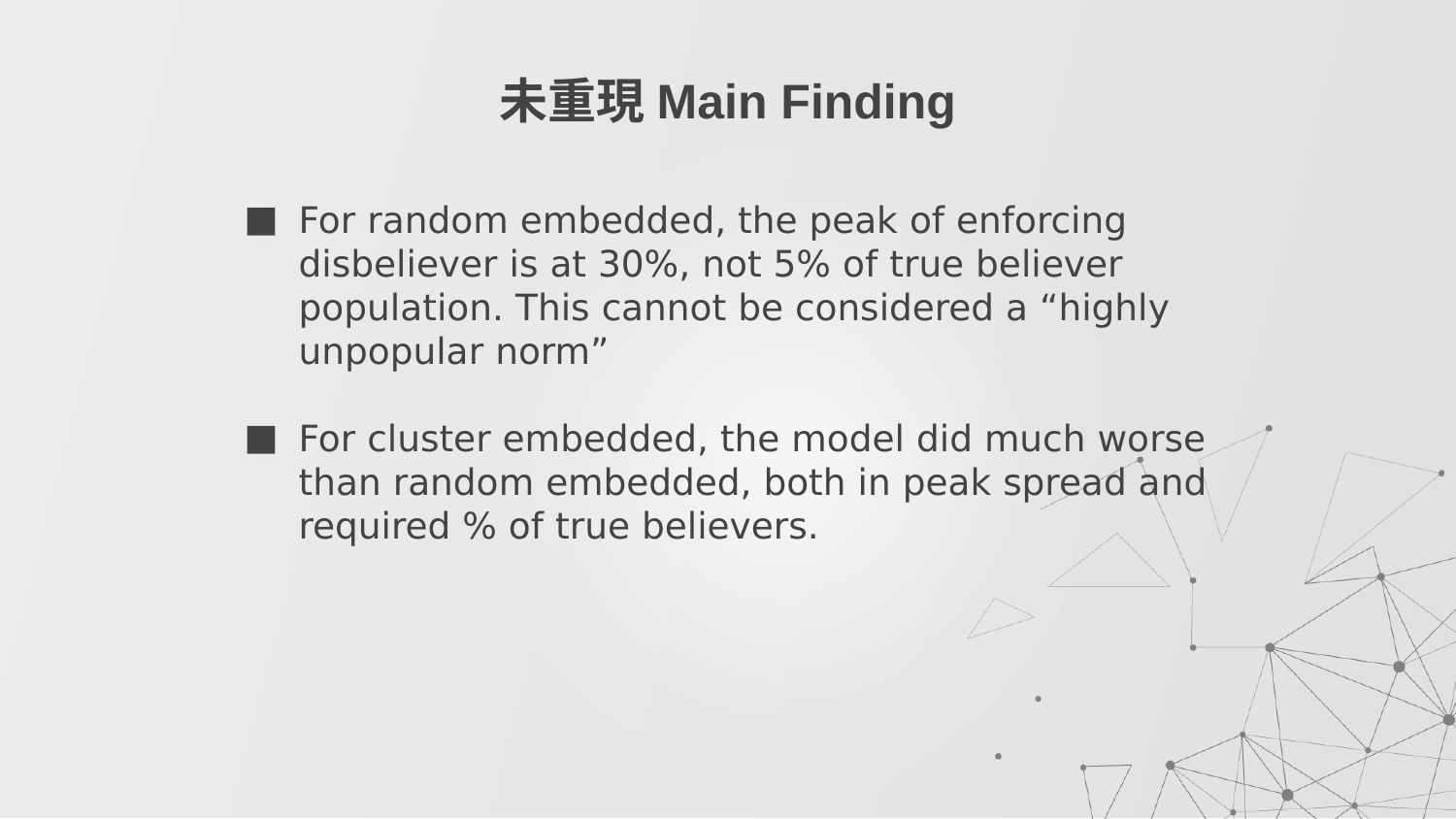

# 未重現Main Finding
For random embedded, the peak of enforcing disbeliever is at 30%, not 5% of true believer population. This cannot be considered a “highly unpopular norm”

For cluster embedded, the model did much worse than random embedded, both in peak spread and required % of true believers.